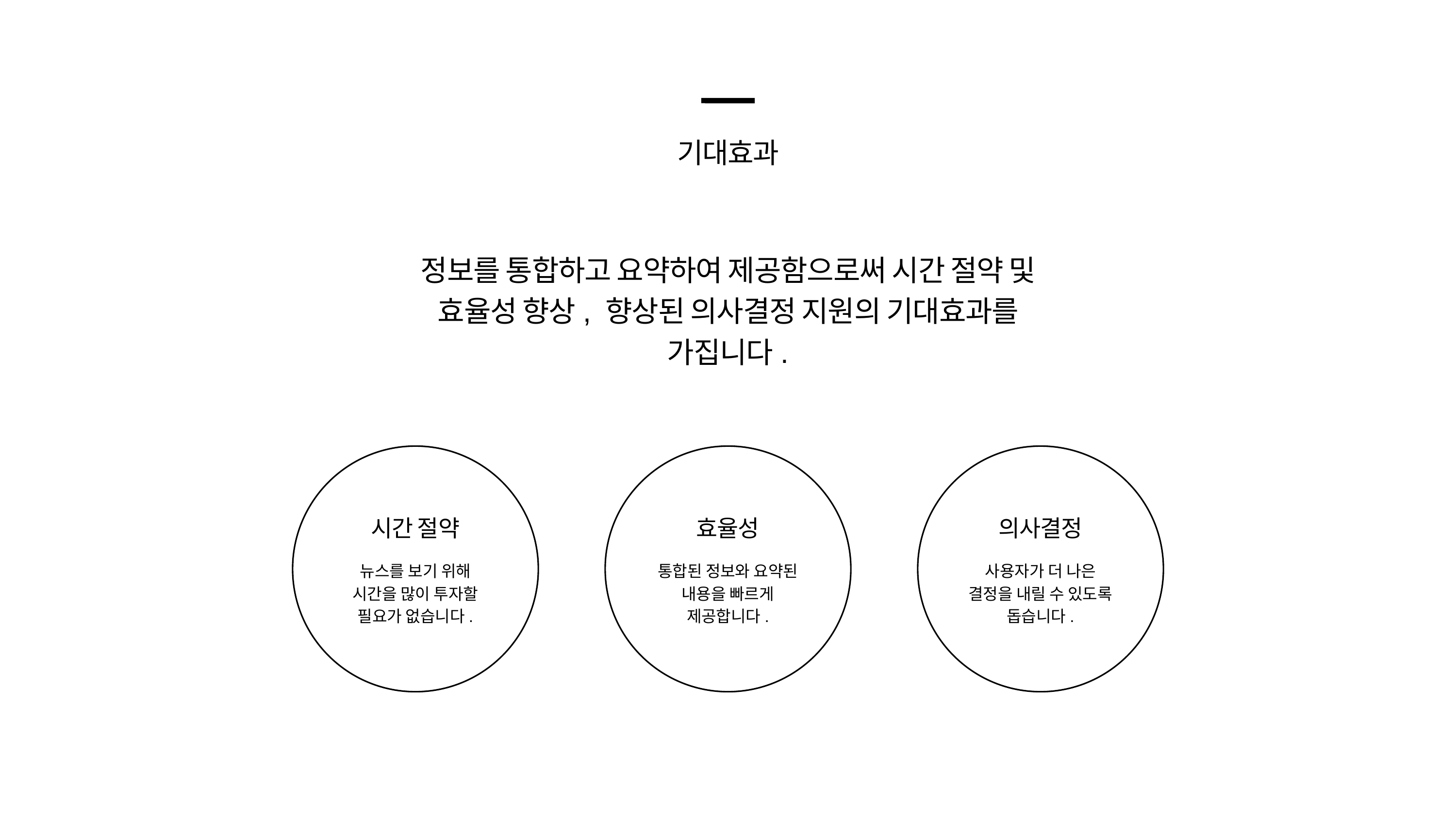

기대효과
정보를 통합하고 요약하여 제공함으로써 시간 절약 및 효율성 향상, 향상된 의사결정 지원의 기대효과를 가집니다.

시간 절약
효율성
의사결정
뉴스를 보기 위해 시간을 많이 투자할 필요가 없습니다.

통합된 정보와 요약된 내용을 빠르게 제공합니다.

사용자가 더 나은 결정을 내릴 수 있도록 돕습니다.